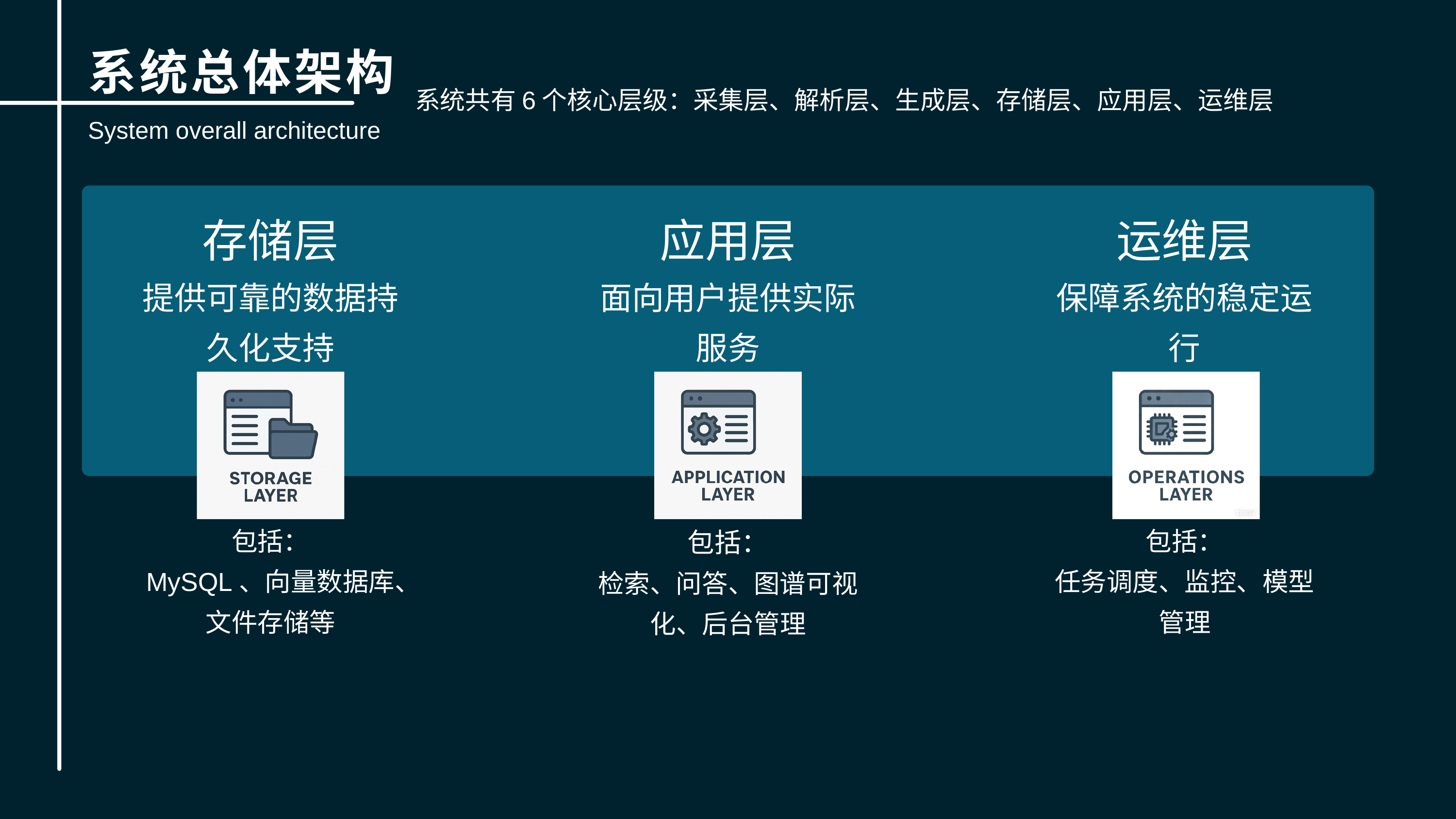

系统总体架构
System overall architecture
系统共有6个核心层级：采集层、解析层、生成层、存储层、应用层、运维层

存储层
提供可靠的数据持久化支持

包括：
MySQL、向量数据库、文件存储等
应用层
面向用户提供实际服务

包括：
检索、问答、图谱可视化、后台管理

运维层
保障系统的稳定运行

包括：
任务调度、监控、模型管理